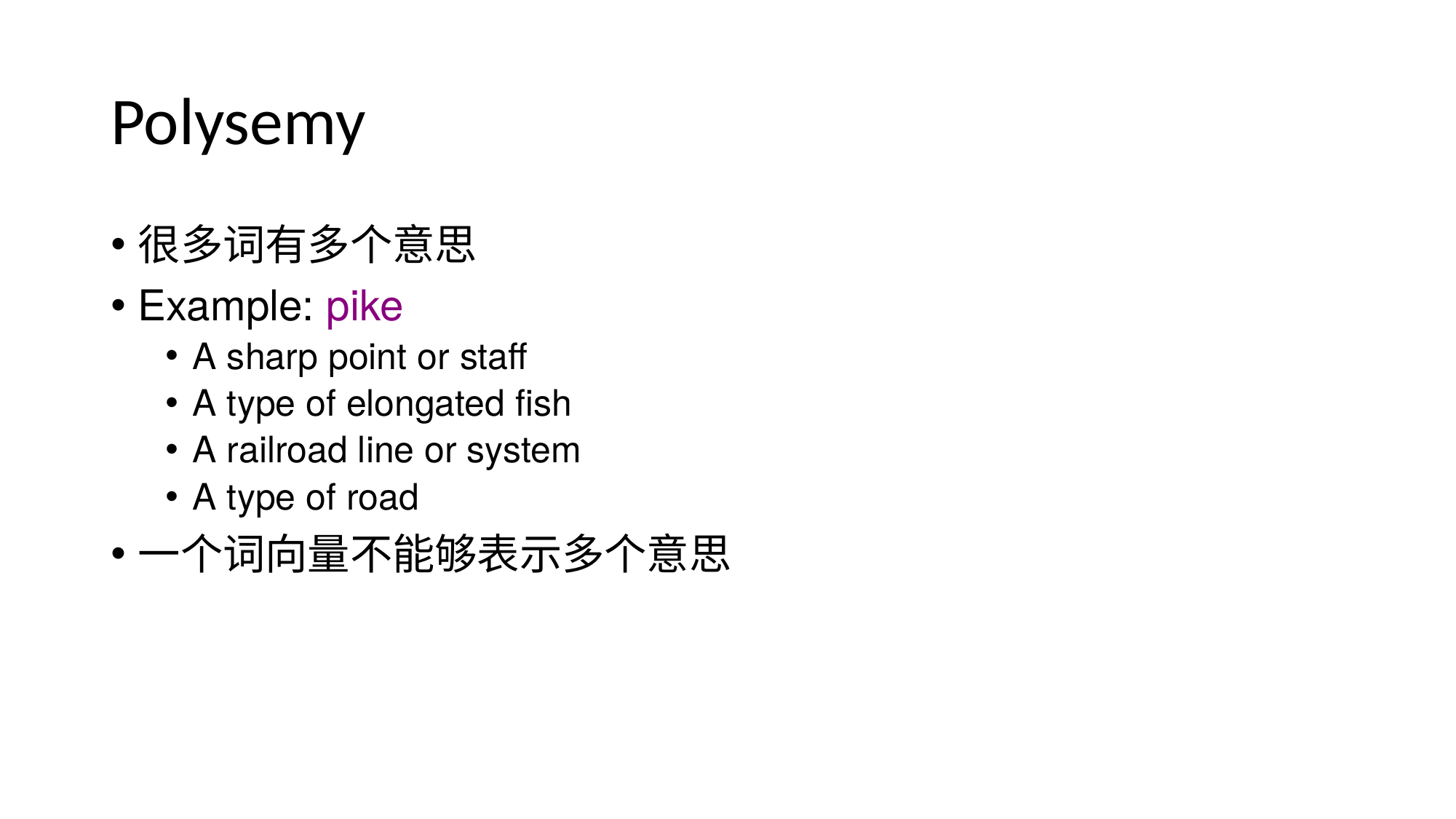

# Polysemy
很多词有多个意思
Example: pike
A sharp point or staff
A type of elongated fish
A railroad line or system
A type of road
一个词向量不能够表示多个意思